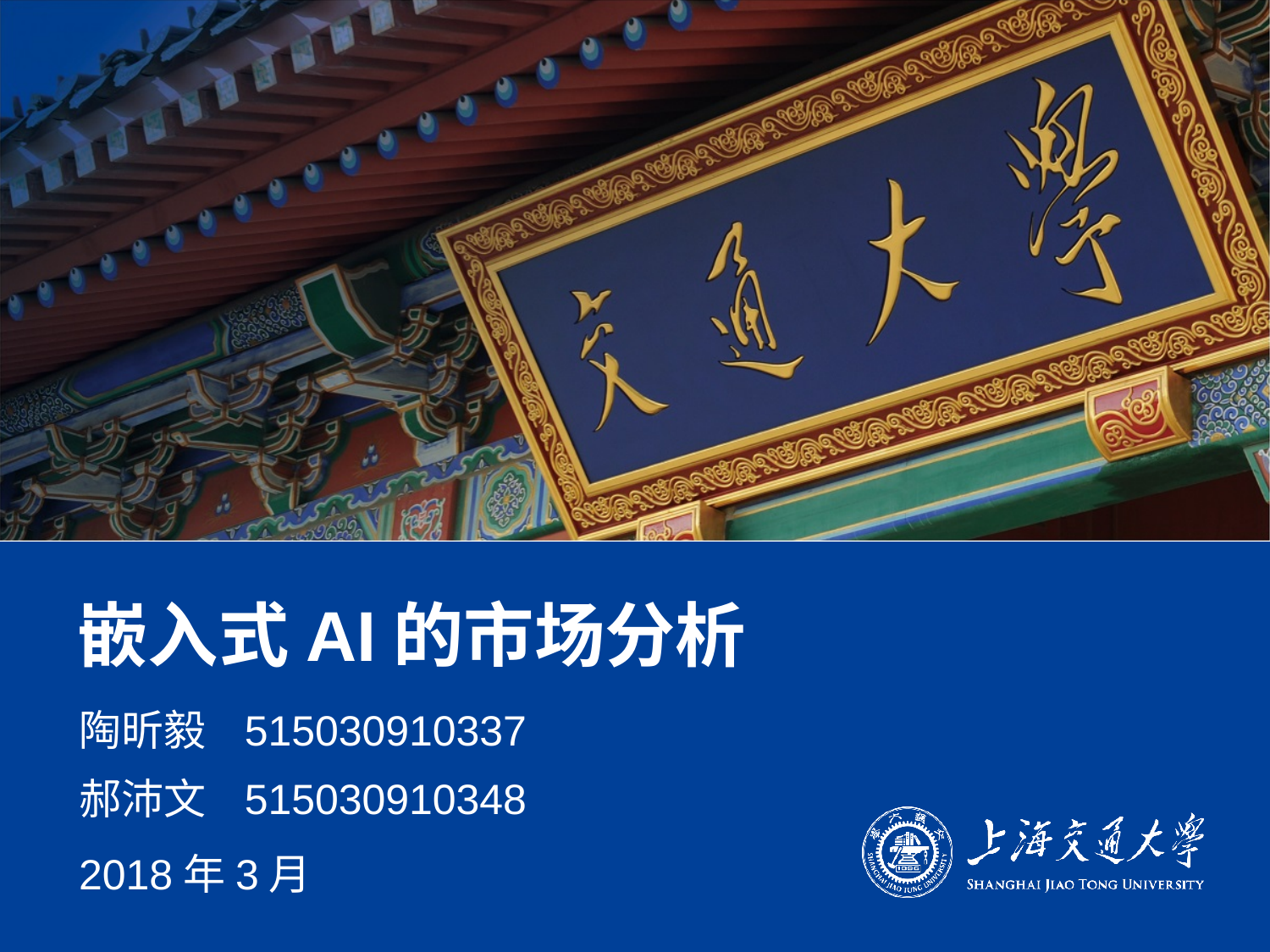

# 嵌入式AI的市场分析
陶昕毅   515030910337
郝沛文   515030910348
2018年3月